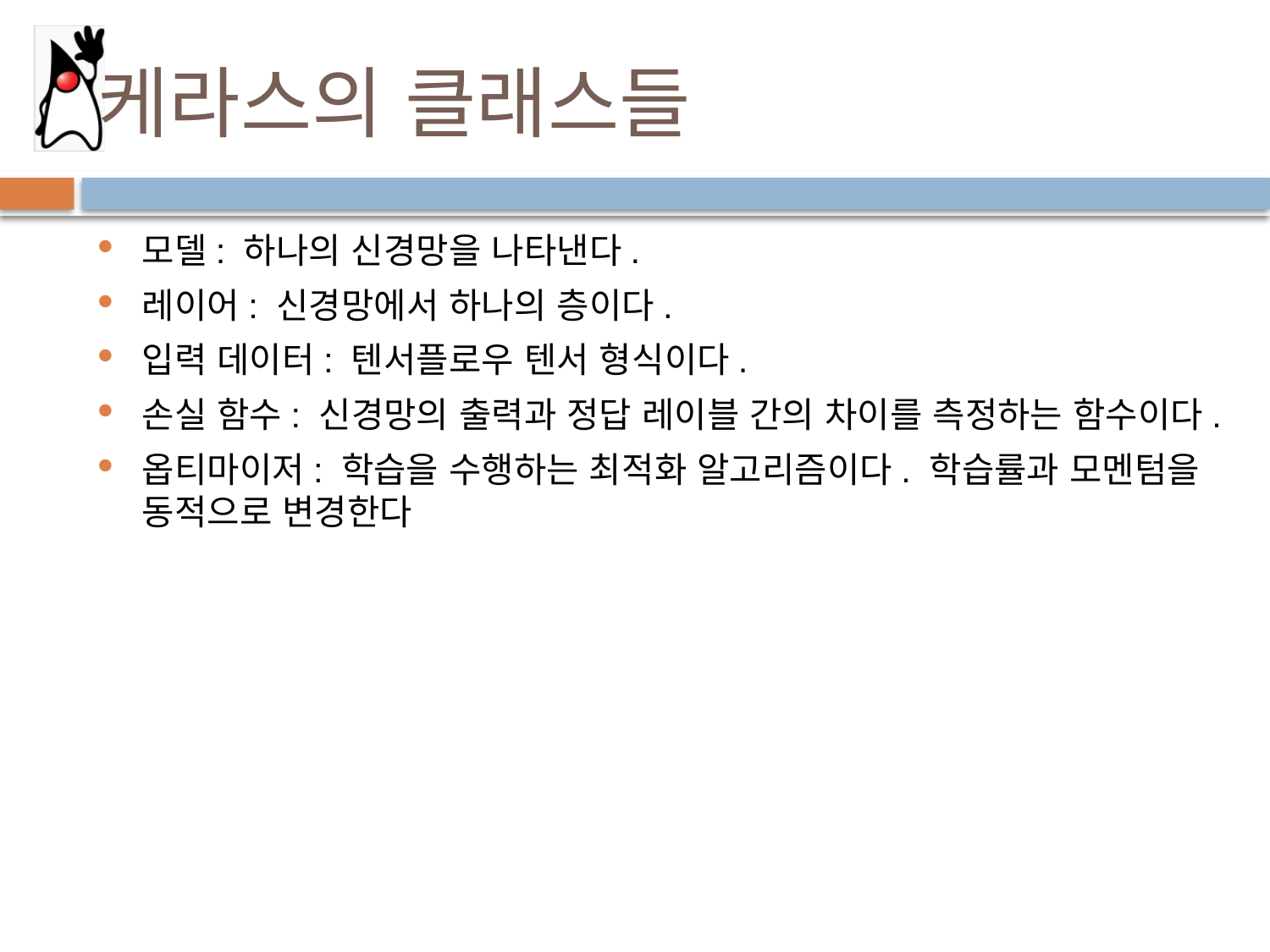

# 케라스의 클래스들
모델: 하나의 신경망을 나타낸다.
레이어: 신경망에서 하나의 층이다.
입력 데이터: 텐서플로우 텐서 형식이다.
손실 함수: 신경망의 출력과 정답 레이블 간의 차이를 측정하는 함수이다.
옵티마이저: 학습을 수행하는 최적화 알고리즘이다. 학습률과 모멘텀을 동적으로 변경한다